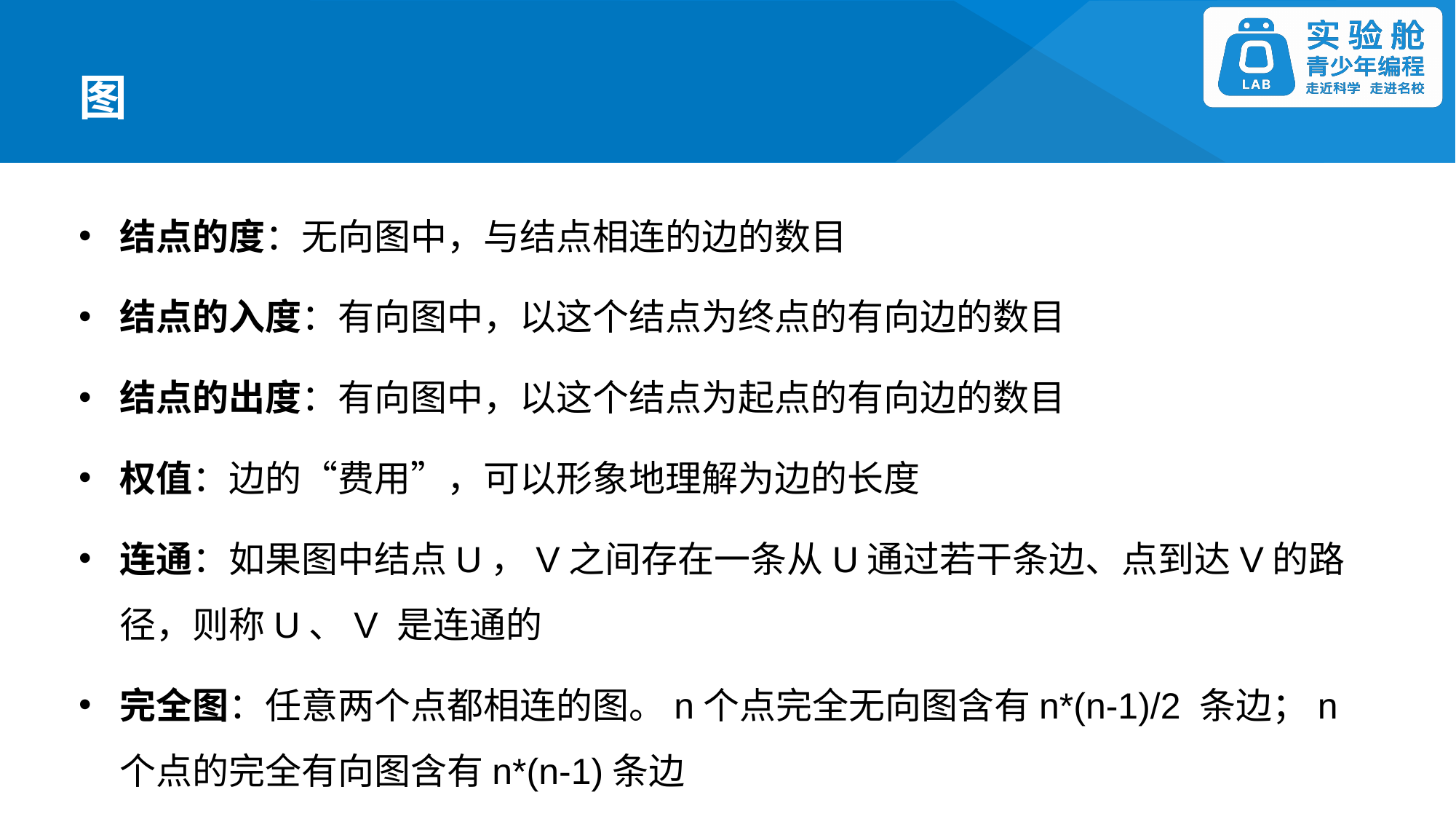

图
结点的度：无向图中，与结点相连的边的数目
结点的入度：有向图中，以这个结点为终点的有向边的数目
结点的出度：有向图中，以这个结点为起点的有向边的数目
权值：边的“费用”，可以形象地理解为边的长度
连通：如果图中结点U，V之间存在一条从U通过若干条边、点到达V的路径，则称U、V 是连通的
完全图：任意两个点都相连的图。n个点完全无向图含有n*(n-1)/2 条边；n个点的完全有向图含有n*(n-1)条边